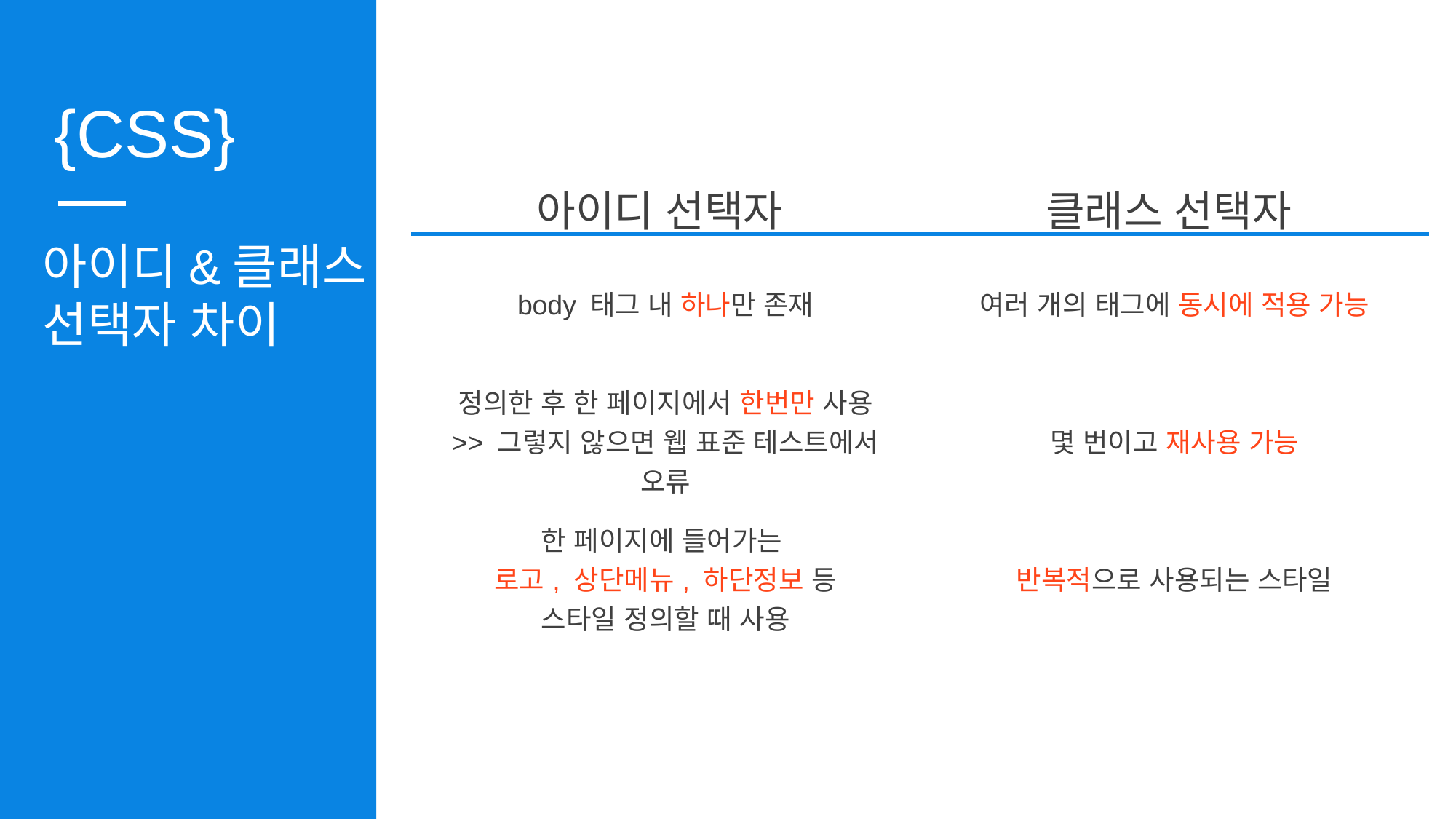

| 아이디 선택자 | 클래스 선택자 |
| --- | --- |
| body 태그 내 하나만 존재 | 여러 개의 태그에 동시에 적용 가능 |
| 정의한 후 한 페이지에서 한번만 사용 >> 그렇지 않으면 웹 표준 테스트에서 오류 | 몇 번이고 재사용 가능 |
| 한 페이지에 들어가는 로고, 상단메뉴, 하단정보 등 스타일 정의할 때 사용 | 반복적으로 사용되는 스타일 |
아이디&클래스
선택자 차이